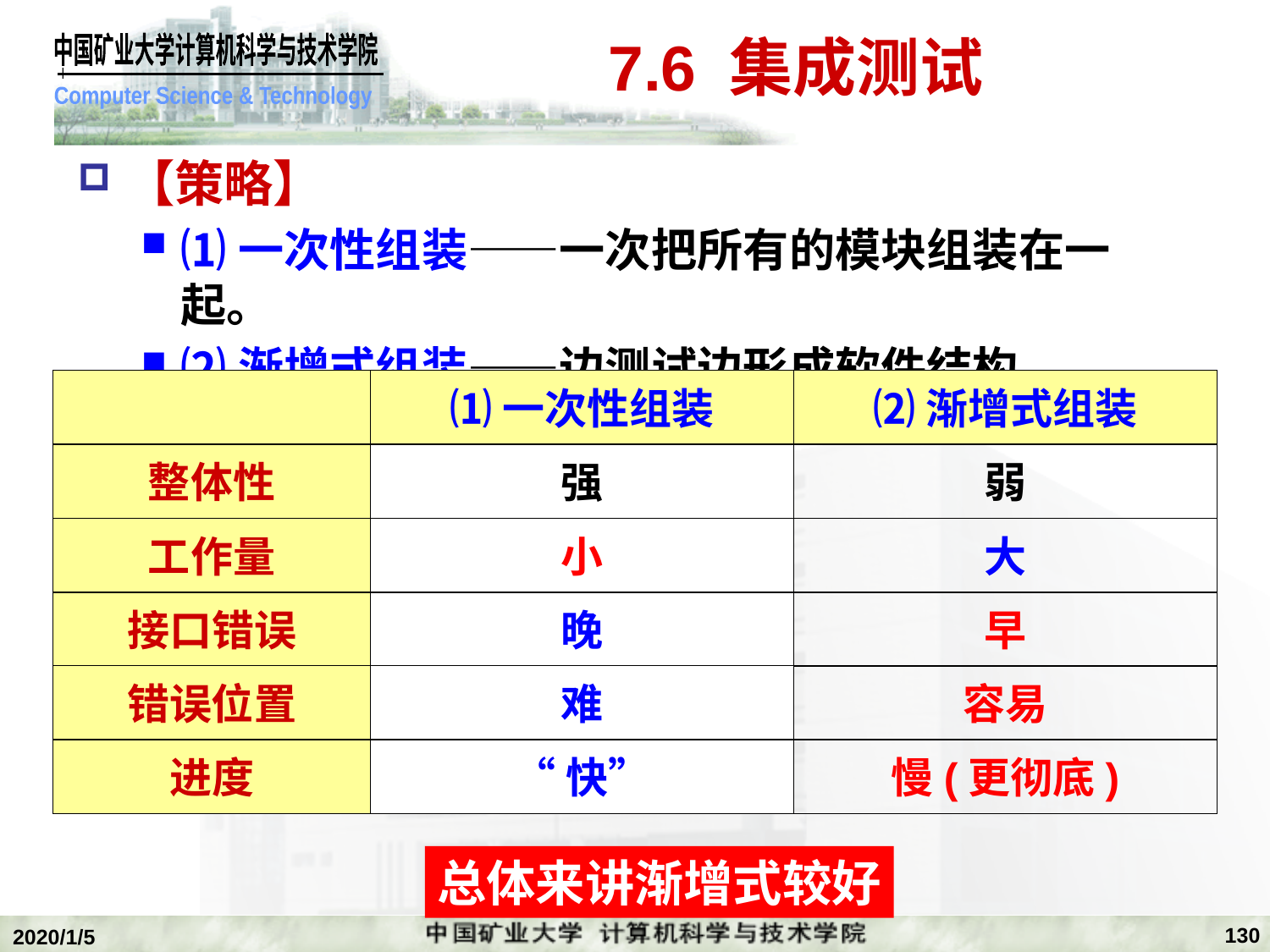

# 7.6 集成测试
【策略】
⑴一次性组装——一次把所有的模块组装在一起。
⑵渐增式组装——边测试边形成软件结构。

⑴一次性组装
⑵渐增式组装
整体性
强
弱
工作量
小
大
接口错误
晚
早
错误位置
难
容易
进度
“快”
慢(更彻底)
总体来讲渐增式较好
130
2020/1/5